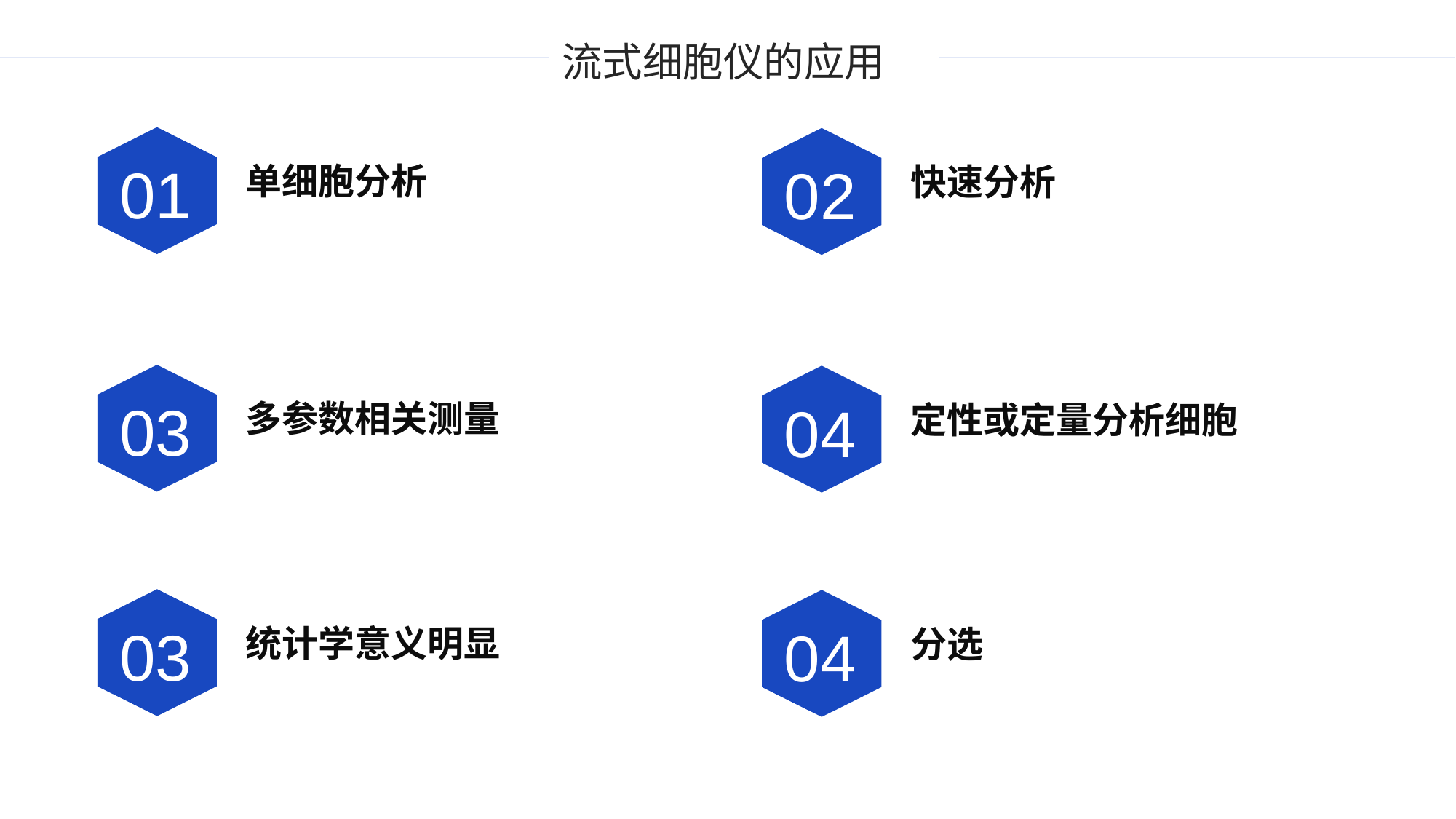

流式细胞仪的应用

01
02
单细胞分析
快速分析

03
04
多参数相关测量
定性或定量分析细胞

03
04
统计学意义明显
分选